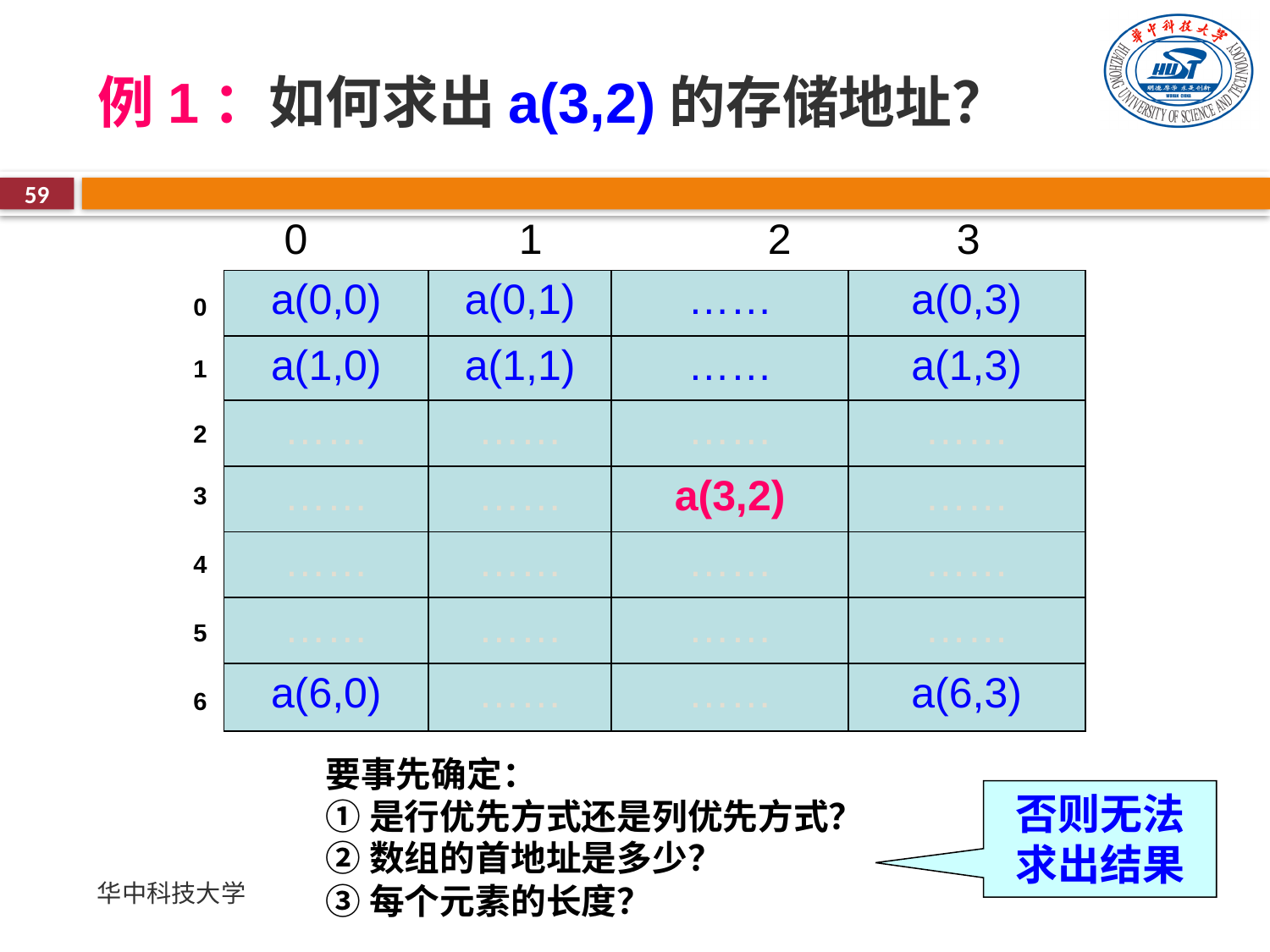

# 例1：如何求出a(3,2)的存储地址？
59
| 0 | 1 | 2 3 |
| --- | --- | --- |
| a(0,0) | a(0,1) | …… | a(0,3) |
| --- | --- | --- | --- |
| a(1,0) | a(1,1) | …… | a(1,3) |
| …… | …… | …… | …… |
| …… | …… | a(3,2) | …… |
| …… | …… | …… | …… |
| …… | …… | …… | …… |
| a(6,0) | …… | …… | a(6,3) |
| 0 |
| --- |
| 1 |
| 2 |
| 3 |
| 4 |
| 5 |
| 6 |
要事先确定：
①是行优先方式还是列优先方式？
②数组的首地址是多少？
③每个元素的长度？
否则无法求出结果
华中科技大学